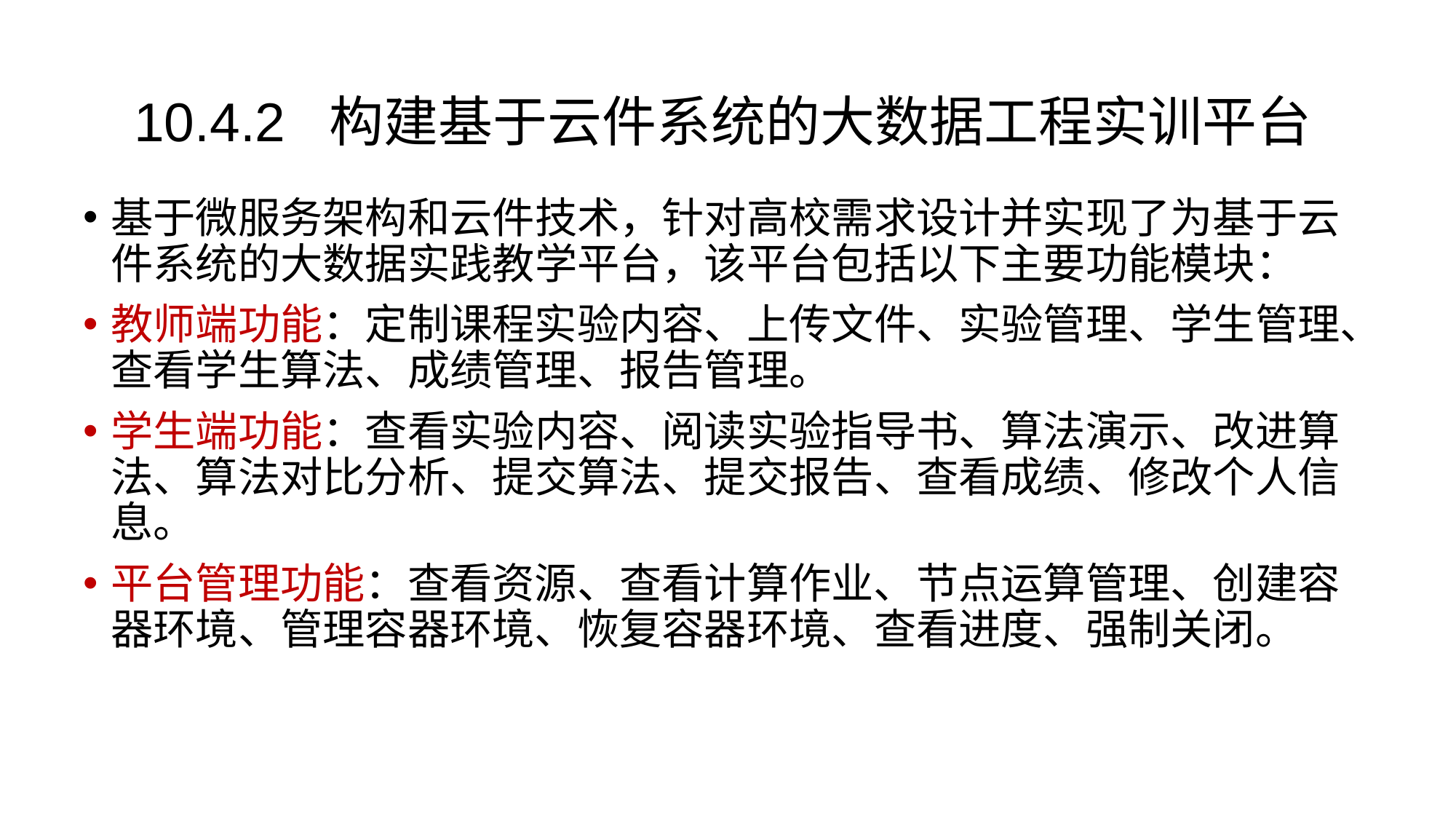

10.4.2  构建基于云件系统的大数据工程实训平台
基于微服务架构和云件技术，针对高校需求设计并实现了为基于云件系统的大数据实践教学平台，该平台包括以下主要功能模块：
教师端功能：定制课程实验内容、上传文件、实验管理、学生管理、查看学生算法、成绩管理、报告管理。
学生端功能：查看实验内容、阅读实验指导书、算法演示、改进算法、算法对比分析、提交算法、提交报告、查看成绩、修改个人信息。
平台管理功能：查看资源、查看计算作业、节点运算管理、创建容器环境、管理容器环境、恢复容器环境、查看进度、强制关闭。